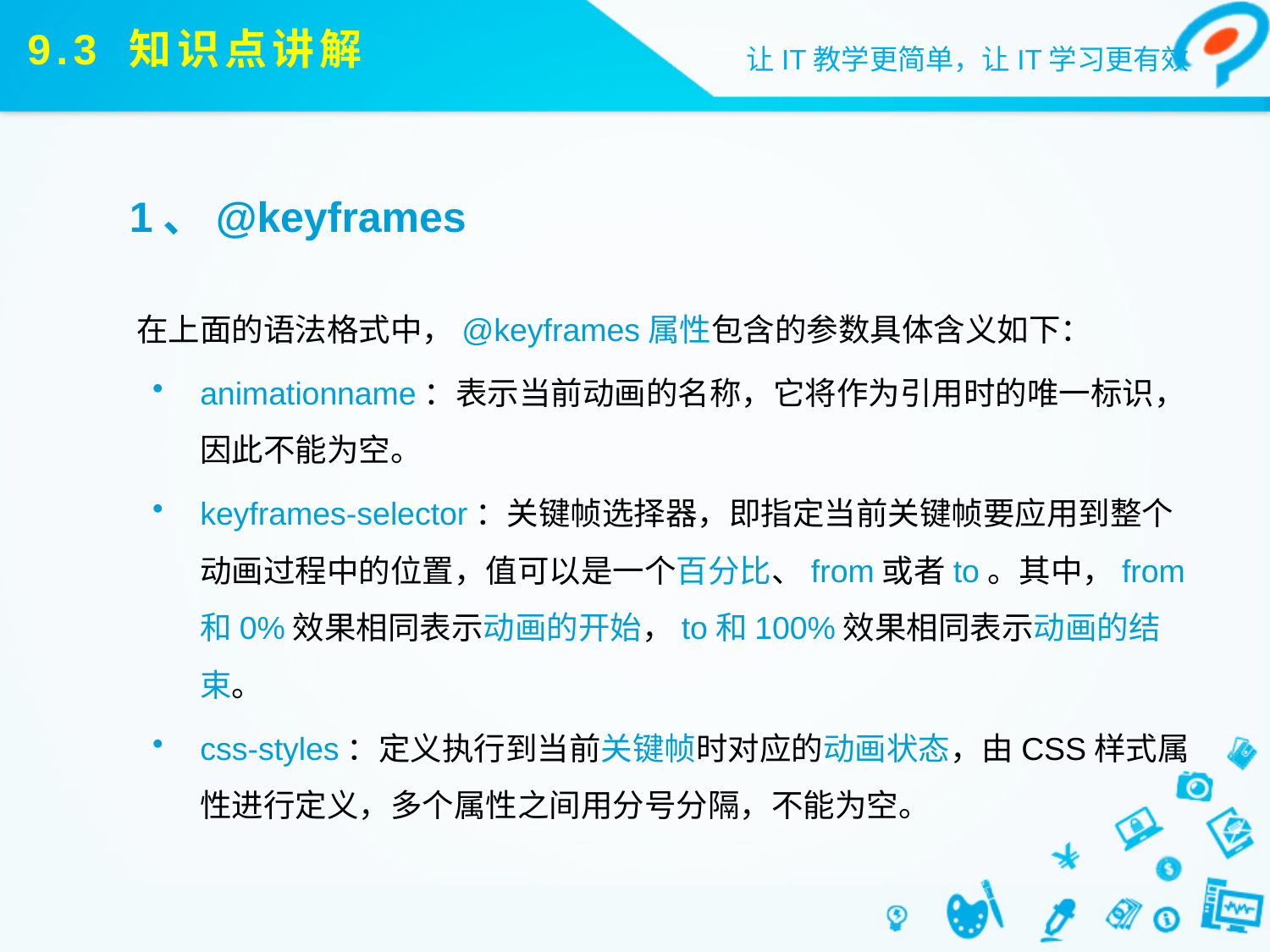

# 9.3 知识点讲解
1、@keyframes
在上面的语法格式中，@keyframes属性包含的参数具体含义如下：
animationname：表示当前动画的名称，它将作为引用时的唯一标识，因此不能为空。
keyframes-selector：关键帧选择器，即指定当前关键帧要应用到整个动画过程中的位置，值可以是一个百分比、from或者to。其中，from和0%效果相同表示动画的开始，to和100%效果相同表示动画的结束。
css-styles：定义执行到当前关键帧时对应的动画状态，由CSS样式属性进行定义，多个属性之间用分号分隔，不能为空。